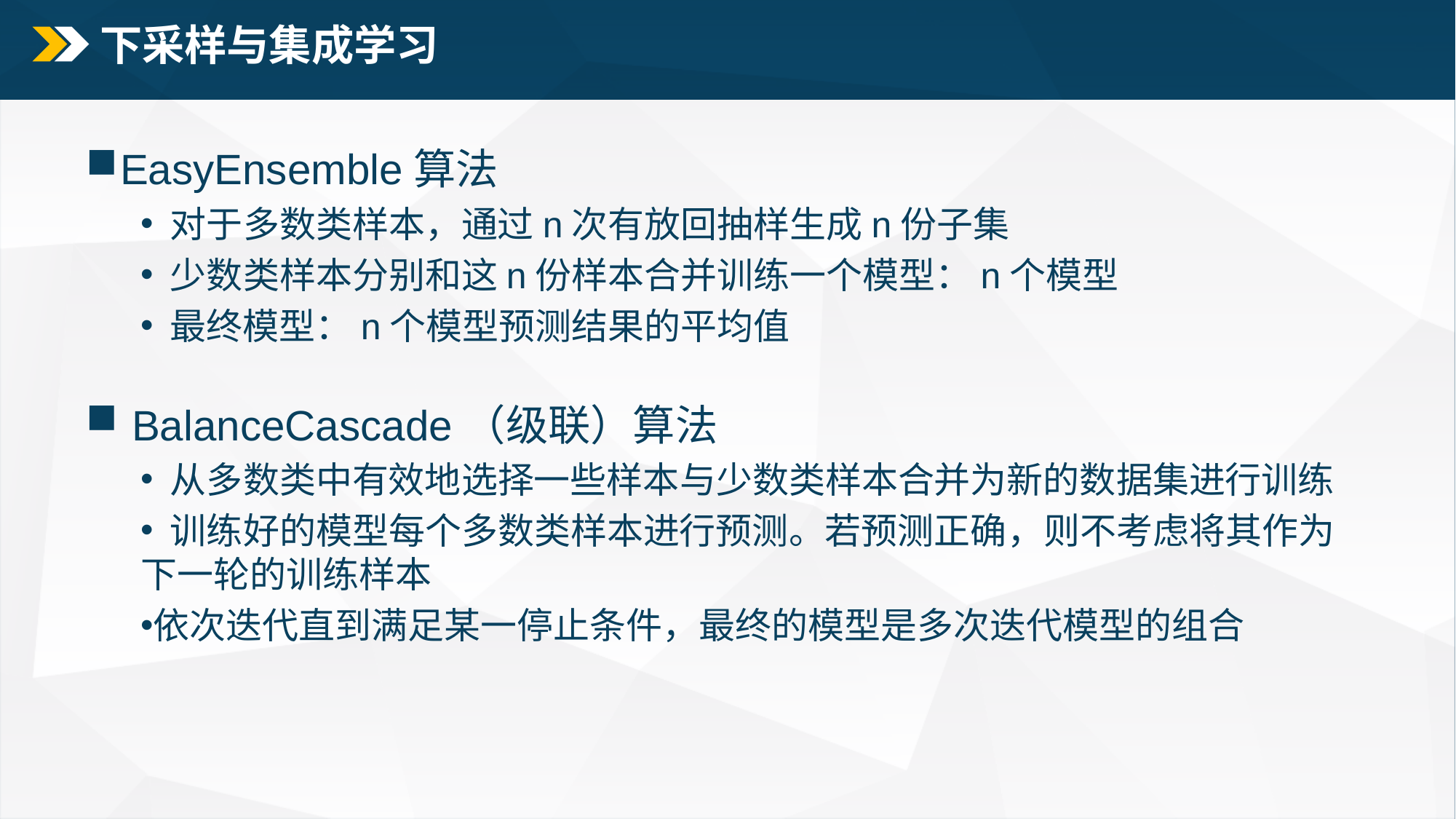

# 下采样与集成学习
EasyEnsemble算法
 对于多数类样本，通过n次有放回抽样生成n份子集
 少数类样本分别和这n份样本合并训练一个模型：n个模型
 最终模型：n个模型预测结果的平均值

 BalanceCascade（级联）算法
 从多数类中有效地选择一些样本与少数类样本合并为新的数据集进行训练
 训练好的模型每个多数类样本进行预测。若预测正确，则不考虑将其作为下一轮的训练样本
依次迭代直到满足某一停止条件，最终的模型是多次迭代模型的组合